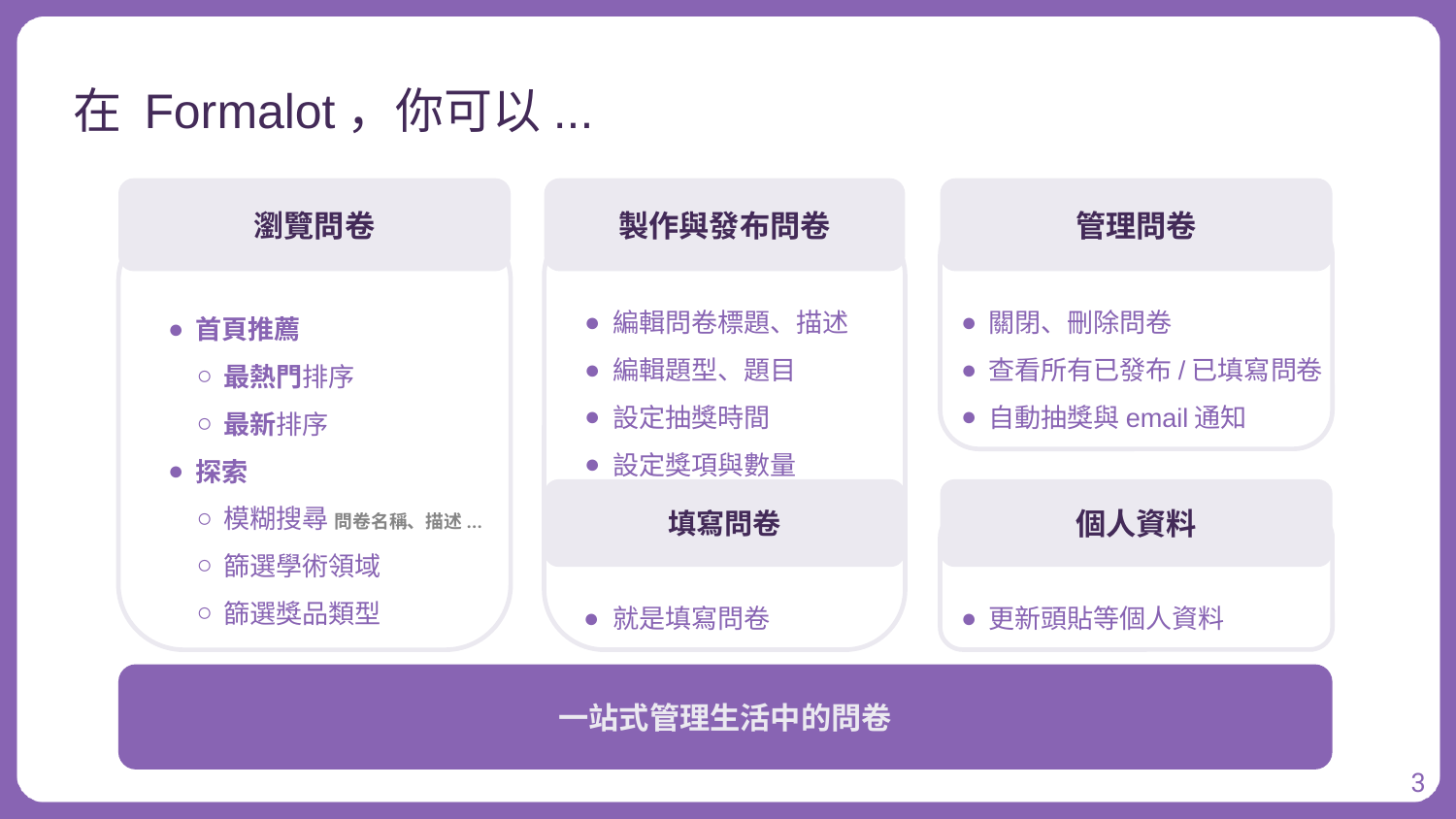

# 在 Formalot，你可以...
瀏覽問卷
製作與發布問卷
管理問卷

編輯問卷標題、描述
編輯題型、題目
設定抽獎時間
設定獎項與數量

關閉、刪除問卷
查看所有已發布/已填寫問卷
自動抽獎與email通知
首頁推薦
最熱門排序
最新排序
探索
模糊搜尋 問卷名稱、描述...
篩選學術領域
篩選獎品類型
填寫問卷
個人資料

更新頭貼等個人資料
就是填寫問卷
一站式管理生活中的問卷
3